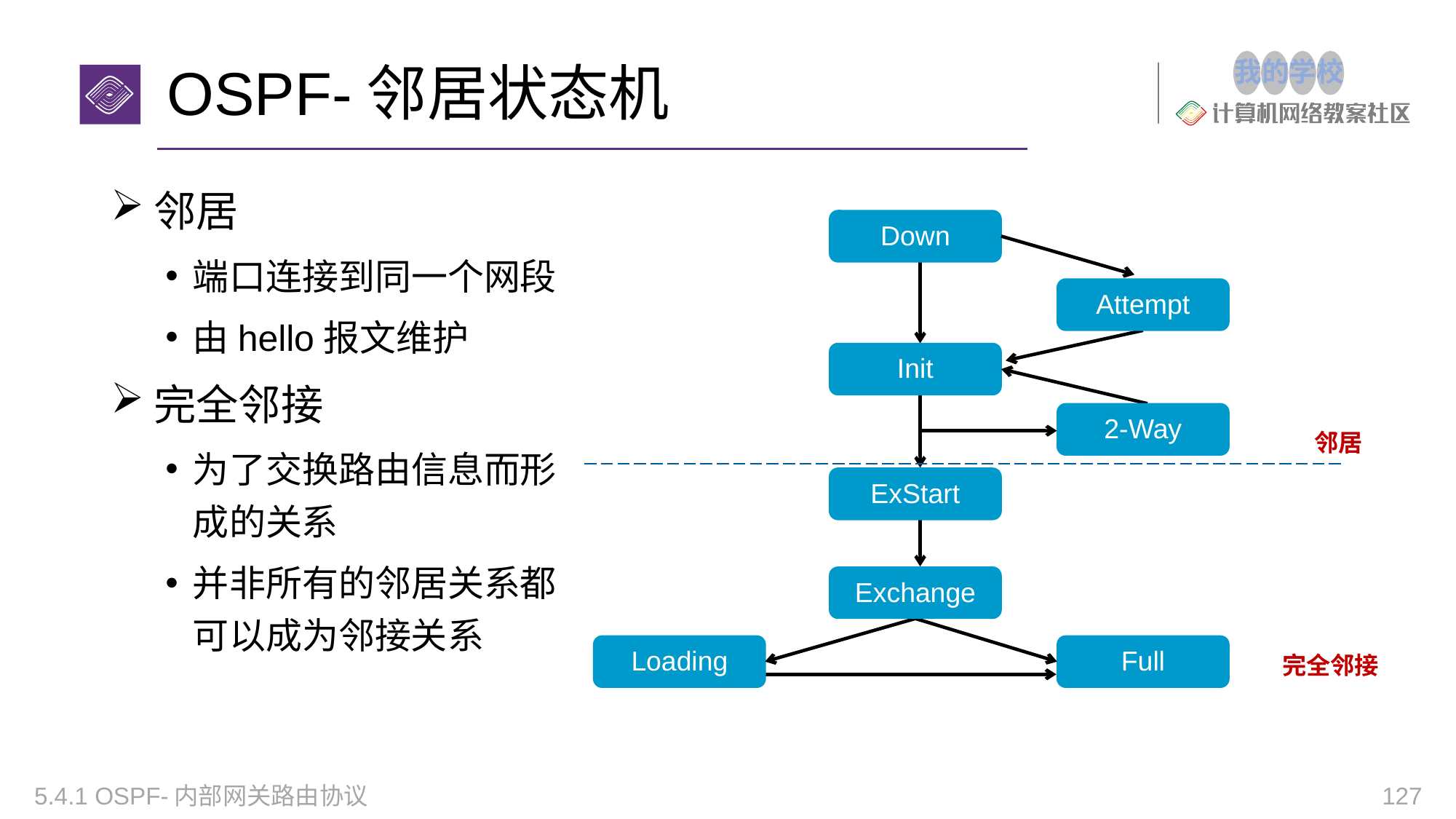

# OSPF-邻居状态机
邻居
端口连接到同一个网段
由hello报文维护
完全邻接
为了交换路由信息而形成的关系
并非所有的邻居关系都可以成为邻接关系
Down
Attempt
Init
2-Way
邻居
ExStart
Exchange
Loading
Full
完全邻接
5.4.1 OSPF-内部网关路由协议
127